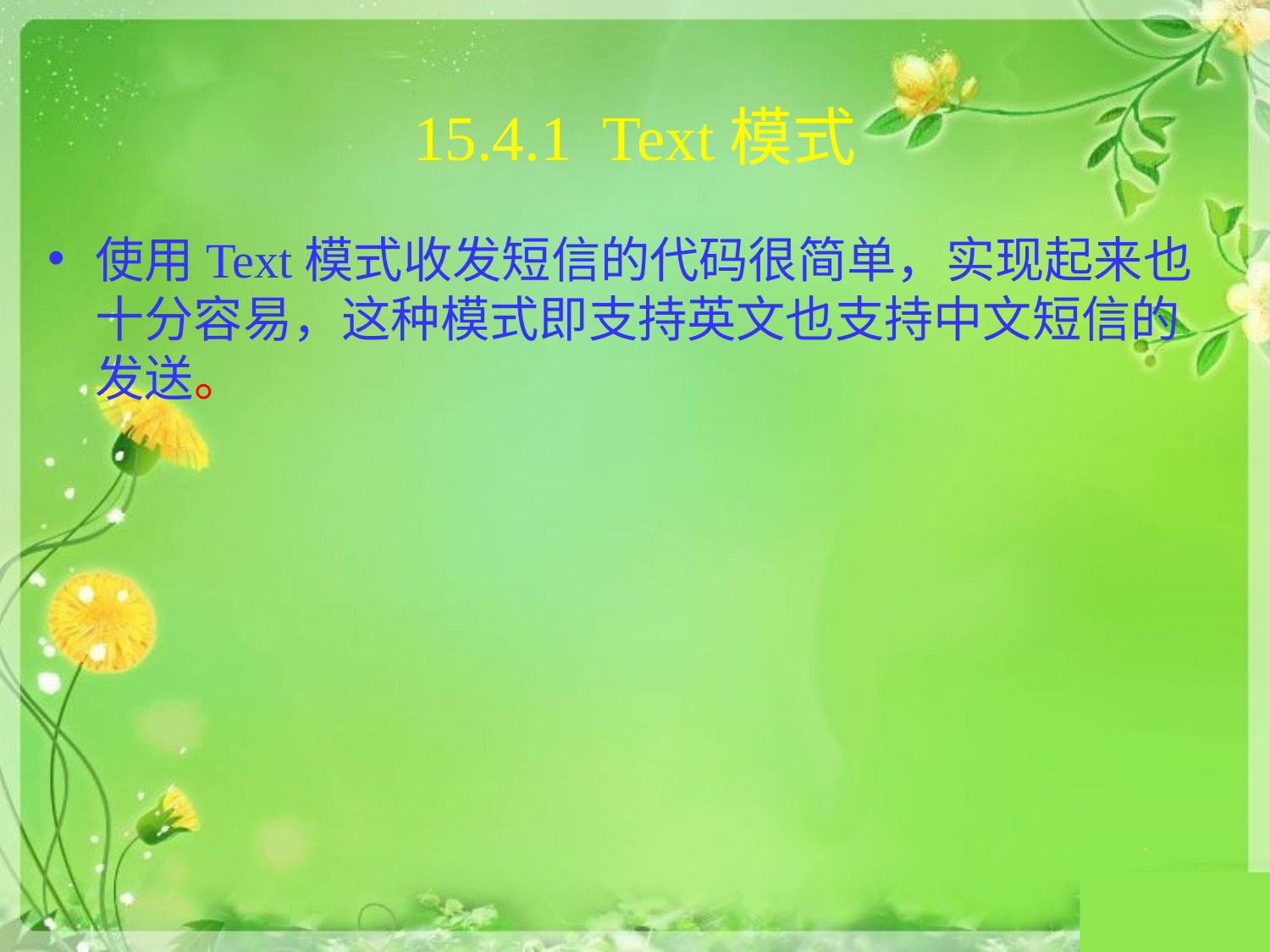

# 15.4.1  Text模式
使用Text模式收发短信的代码很简单，实现起来也十分容易，这种模式即支持英文也支持中文短信的发送。